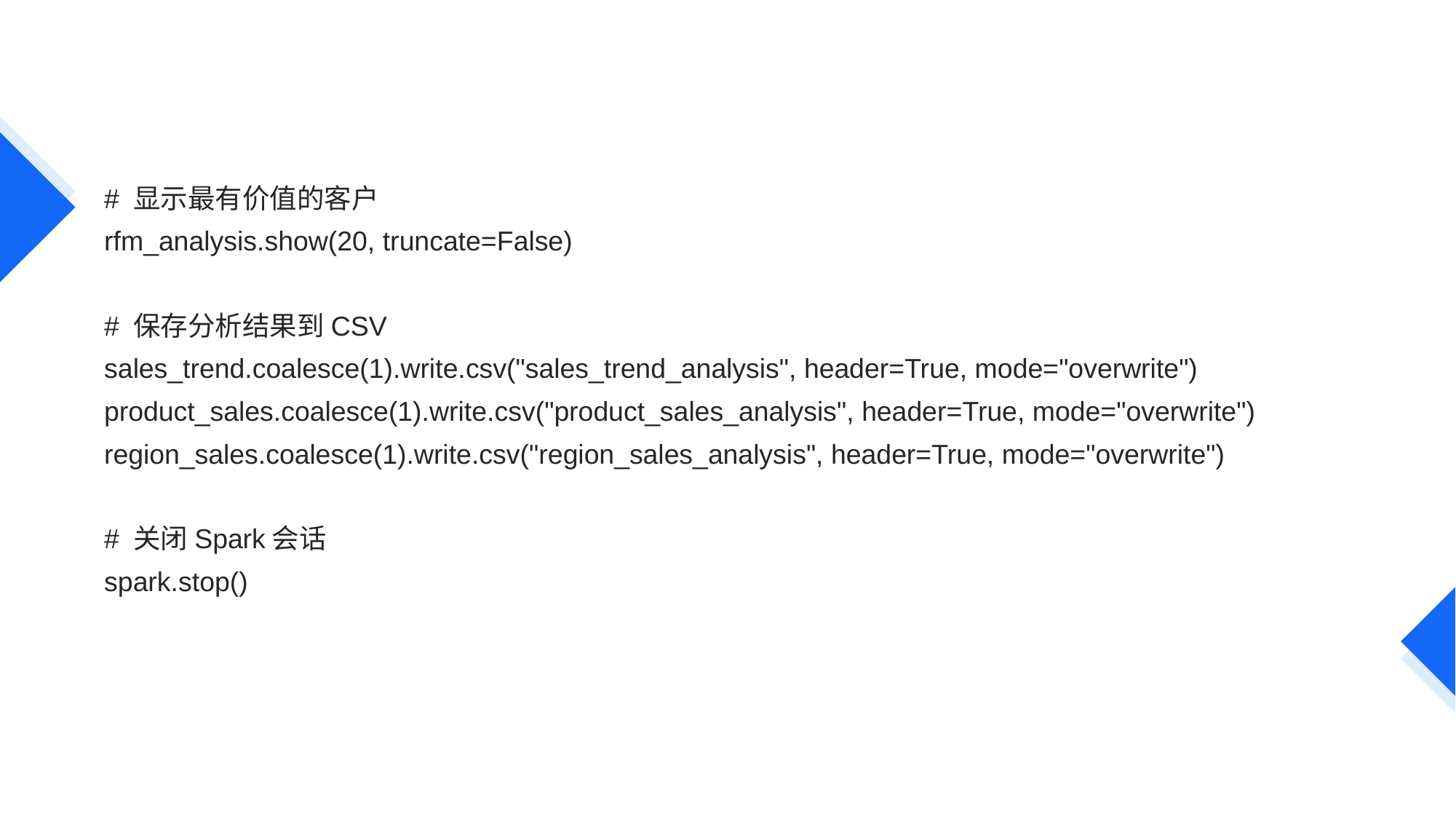

#
# 显示最有价值的客户
rfm_analysis.show(20, truncate=False)

# 保存分析结果到CSV
sales_trend.coalesce(1).write.csv("sales_trend_analysis", header=True, mode="overwrite")
product_sales.coalesce(1).write.csv("product_sales_analysis", header=True, mode="overwrite")
region_sales.coalesce(1).write.csv("region_sales_analysis", header=True, mode="overwrite")

# 关闭Spark会话
spark.stop()